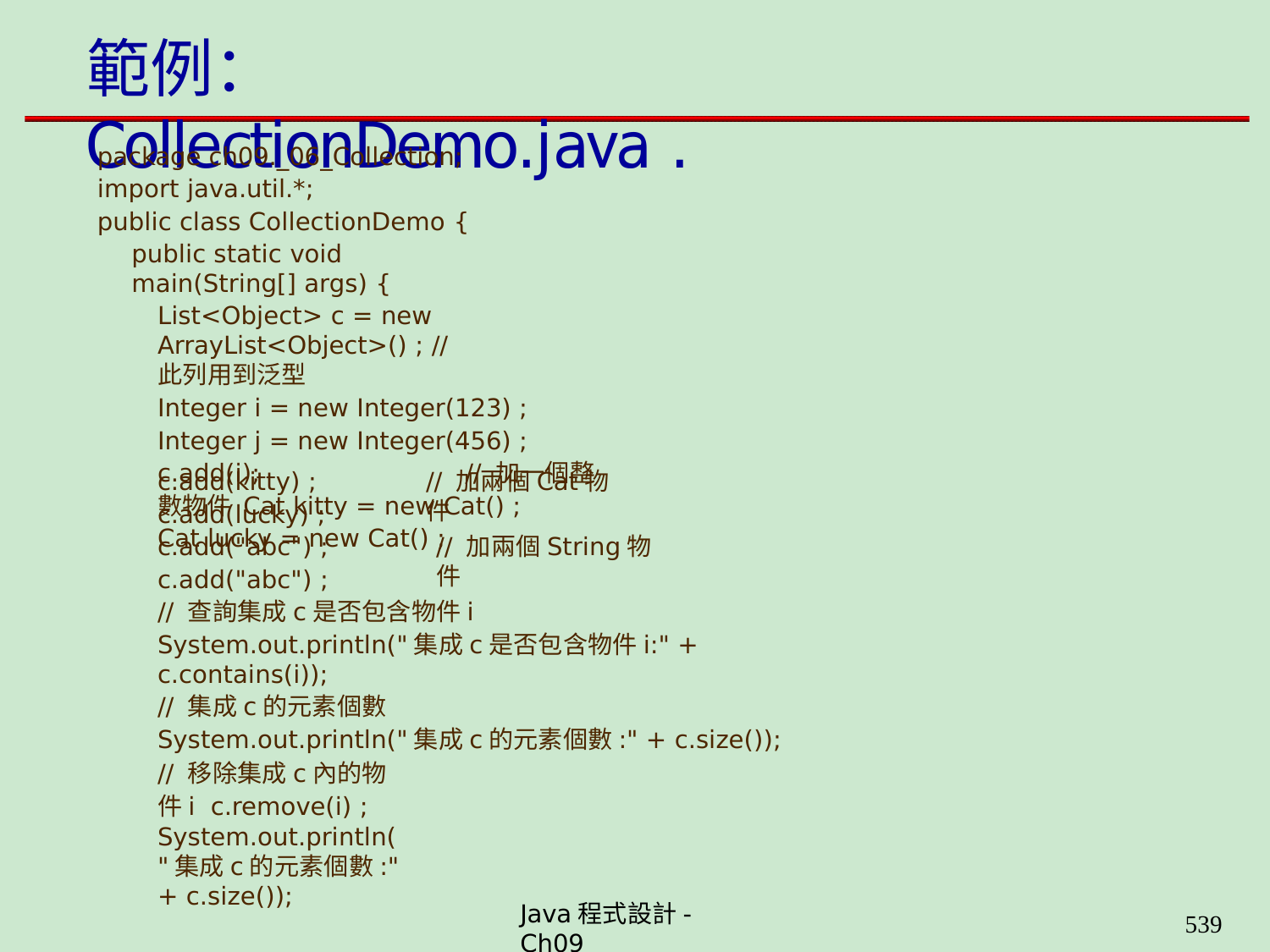

# 範例：CollectionDemo.java .
package ch09._06_Collection;  import java.util.*;
public class CollectionDemo {
public static void main(String[] args) {
List<Object> c = new ArrayList<Object>() ; // 此列用到泛型
Integer i = new Integer(123) ;  Integer j = new Integer(456) ;  c.add(i);	// 加一個整數物件 Cat kitty = new Cat() ;
Cat lucky = new Cat() ;
c.add(kitty) ;
c.add(lucky) ;  c.add("abc") ;
c.add("abc") ;
// 加兩個Cat物件
// 加兩個String物件
// 查詢集成c是否包含物件i
System.out.println("集成c是否包含物件i:" + c.contains(i));
// 集成c的元素個數
System.out.println("集成c的元素個數:" + c.size());
// 移除集成c內的物件i  c.remove(i) ;
System.out.println("集成c的元素個數:" + c.size());
Java程式設計-Ch09
539